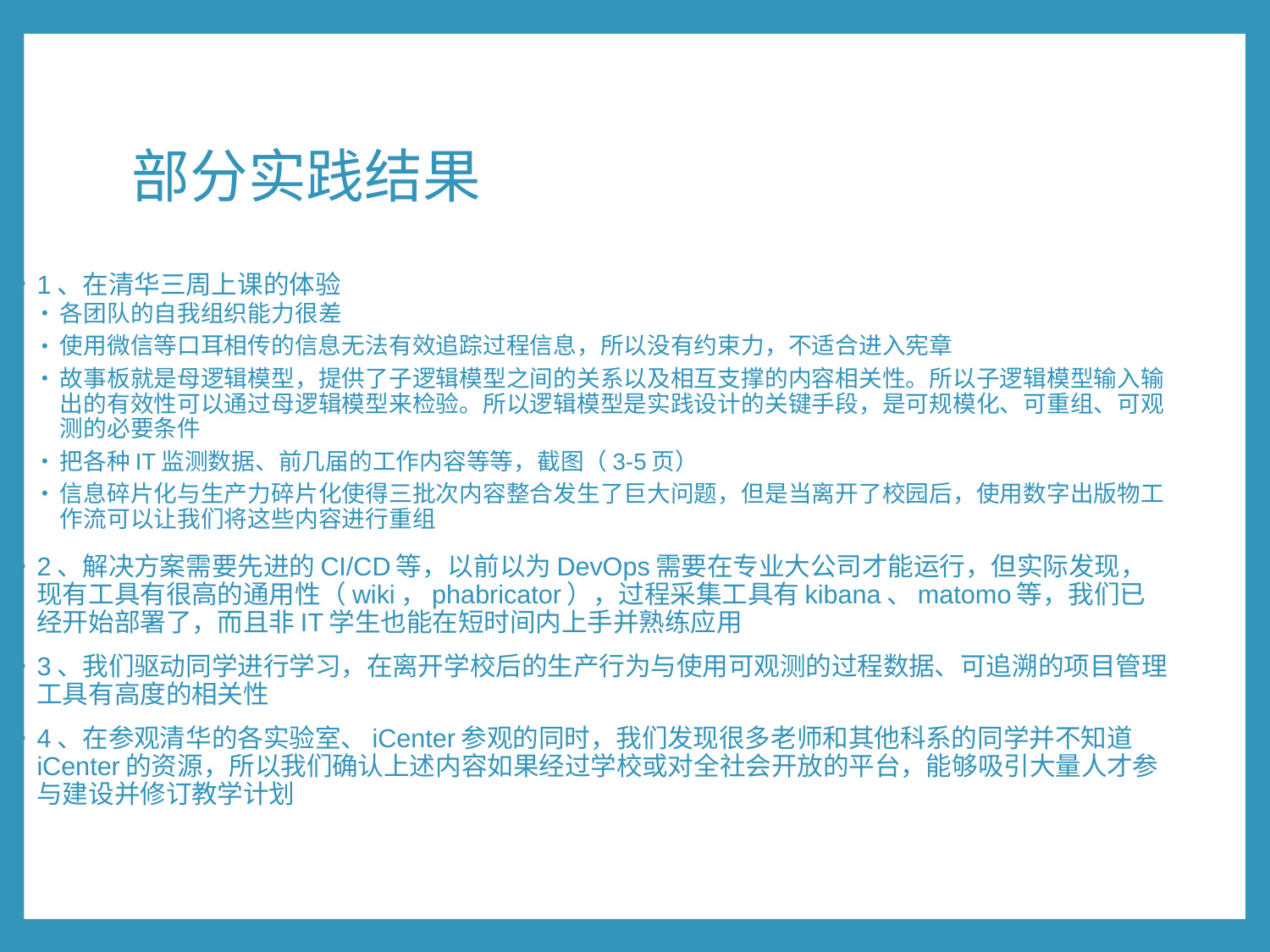

# 部分实践结果
1、在清华三周上课的体验
各团队的自我组织能力很差
使用微信等口耳相传的信息无法有效追踪过程信息，所以没有约束力，不适合进入宪章
故事板就是母逻辑模型，提供了子逻辑模型之间的关系以及相互支撑的内容相关性。所以子逻辑模型输入输出的有效性可以通过母逻辑模型来检验。所以逻辑模型是实践设计的关键手段，是可规模化、可重组、可观测的必要条件
把各种IT监测数据、前几届的工作内容等等，截图（3-5页）
信息碎片化与生产力碎片化使得三批次内容整合发生了巨大问题，但是当离开了校园后，使用数字出版物工作流可以让我们将这些内容进行重组
2、解决方案需要先进的CI/CD等，以前以为DevOps需要在专业大公司才能运行，但实际发现，现有工具有很高的通用性（wiki，phabricator），过程采集工具有kibana、matomo等，我们已经开始部署了，而且非IT学生也能在短时间内上手并熟练应用
3、我们驱动同学进行学习，在离开学校后的生产行为与使用可观测的过程数据、可追溯的项目管理工具有高度的相关性
4、在参观清华的各实验室、iCenter参观的同时，我们发现很多老师和其他科系的同学并不知道iCenter的资源，所以我们确认上述内容如果经过学校或对全社会开放的平台，能够吸引大量人才参与建设并修订教学计划